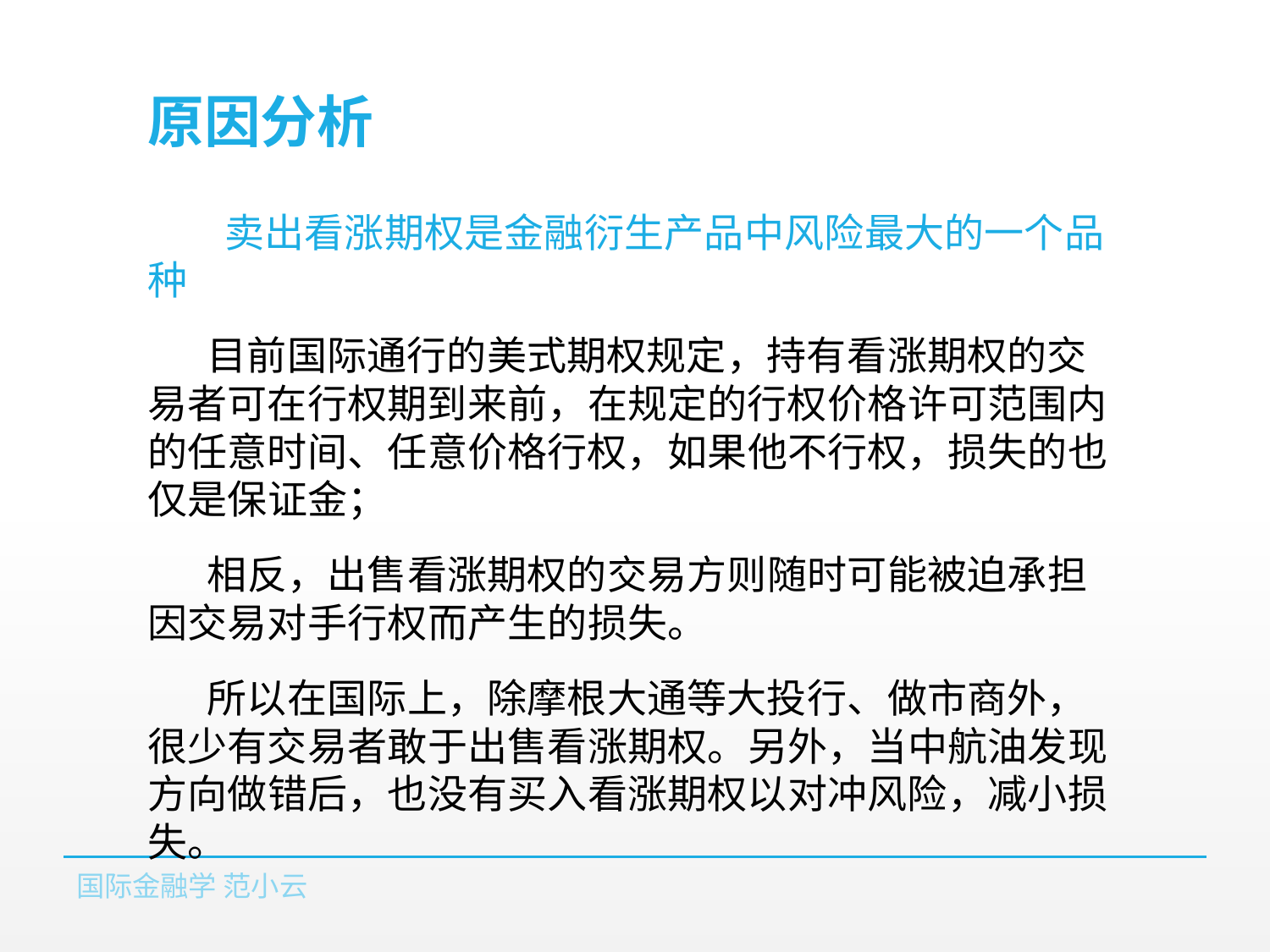

# 原因分析
 卖出看涨期权是金融衍生产品中风险最大的一个品种
目前国际通行的美式期权规定，持有看涨期权的交易者可在行权期到来前，在规定的行权价格许可范围内的任意时间、任意价格行权，如果他不行权，损失的也仅是保证金；
相反，出售看涨期权的交易方则随时可能被迫承担因交易对手行权而产生的损失。
所以在国际上，除摩根大通等大投行、做市商外，很少有交易者敢于出售看涨期权。另外，当中航油发现方向做错后，也没有买入看涨期权以对冲风险，减小损失。
国际金融学 范小云